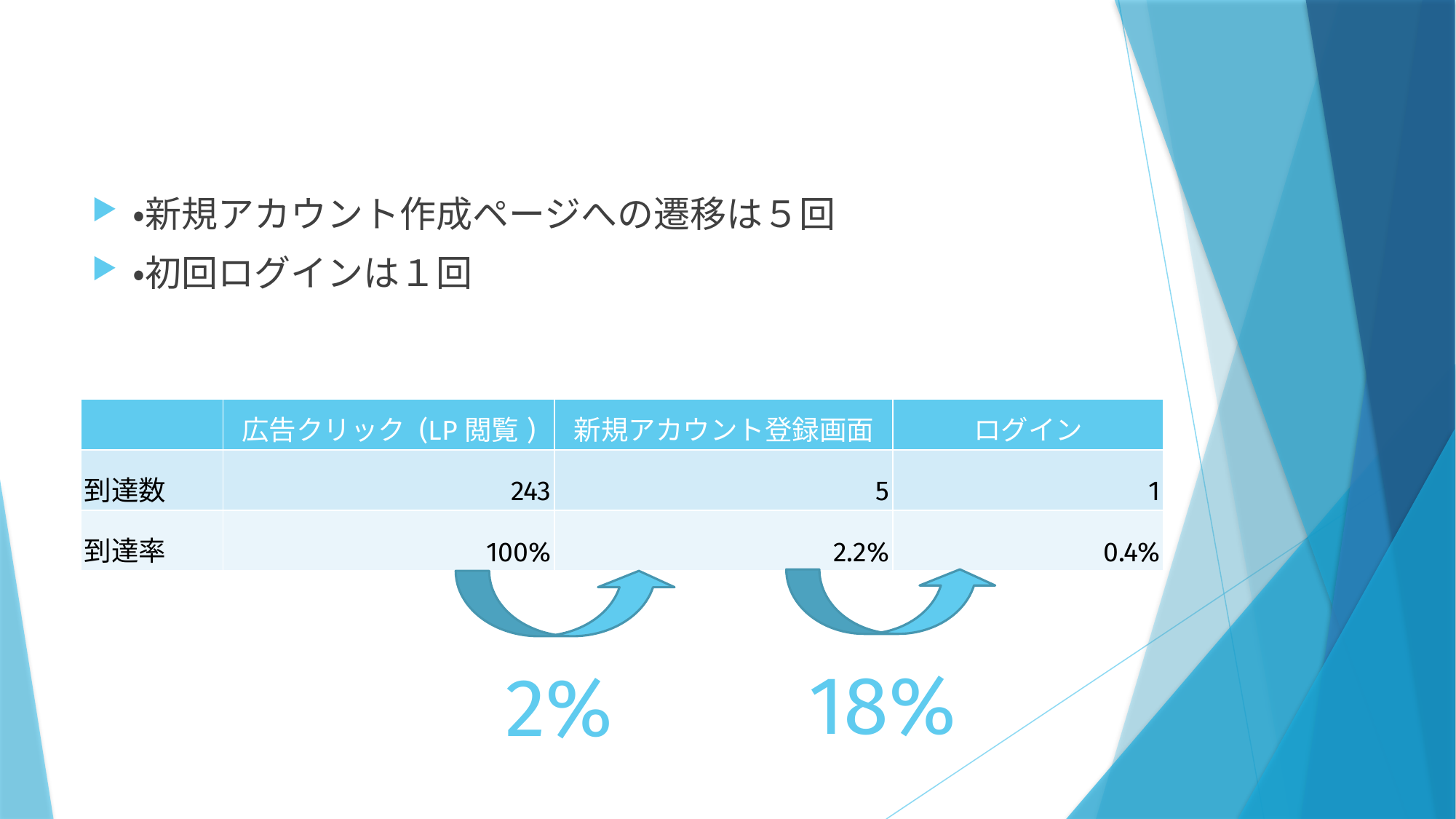

・新規アカウント作成ページへの遷移は５回
・初回ログインは１回

|  | 広告クリック (LP閲覧) | 新規アカウント登録画面 | ログイン |
| --- | --- | --- | --- |
| 到達数 | 243 | 5 | 1 |
| 到達率 | 100% | 2.2% | 0.4% |

18%

2%